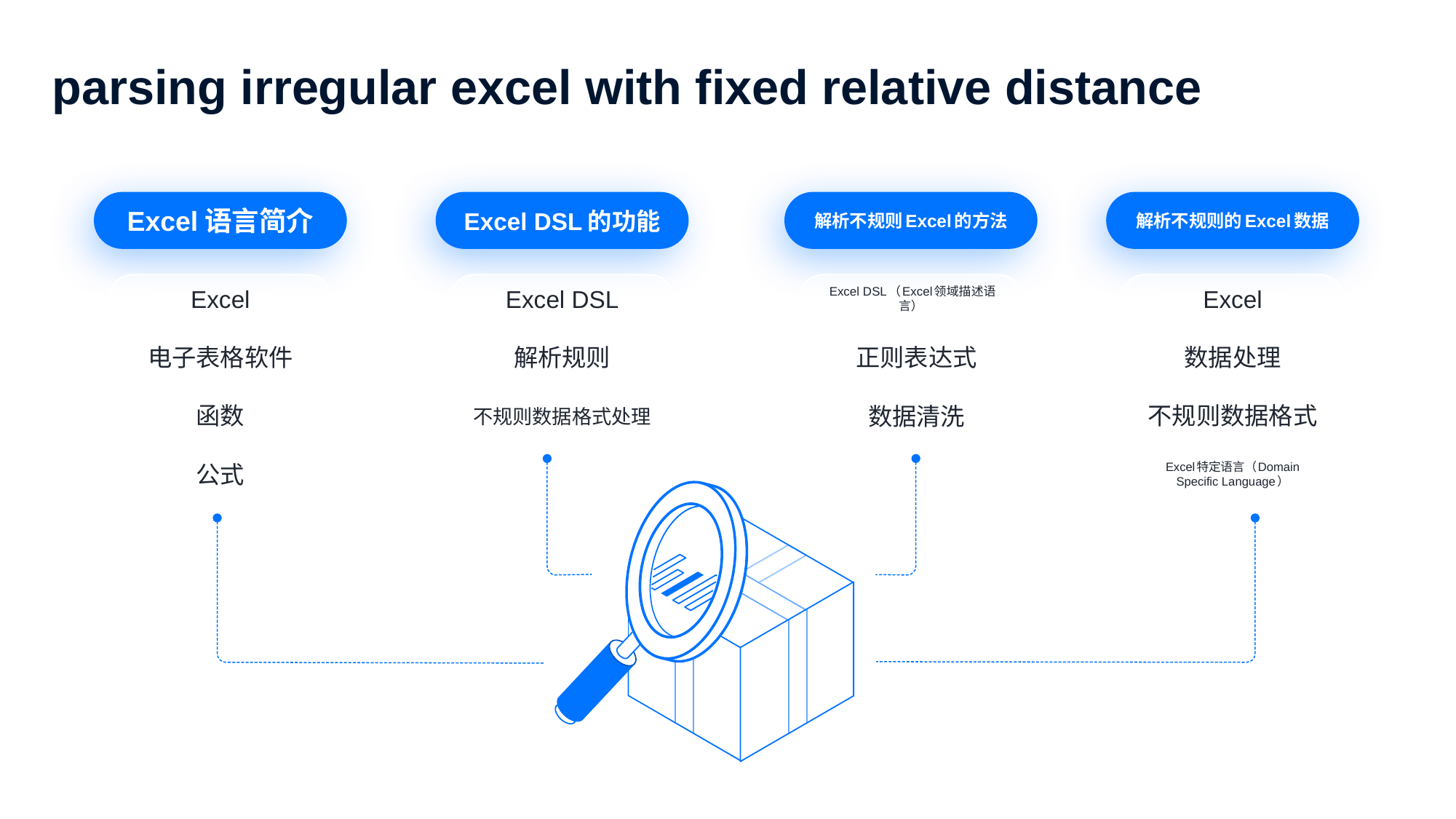

parsing irregular excel with fixed relative distance

Excel语言简介
Excel DSL的功能
解析不规则Excel的方法
解析不规则的Excel数据

Excel
Excel DSL
 Excel DSL（Excel领域描述语言）
Excel

数据处理
电子表格软件
解析规则
 正则表达式

不规则数据格式
函数
 数据清洗
不规则数据格式处理

Excel特定语言（Domain Specific Language）
公式